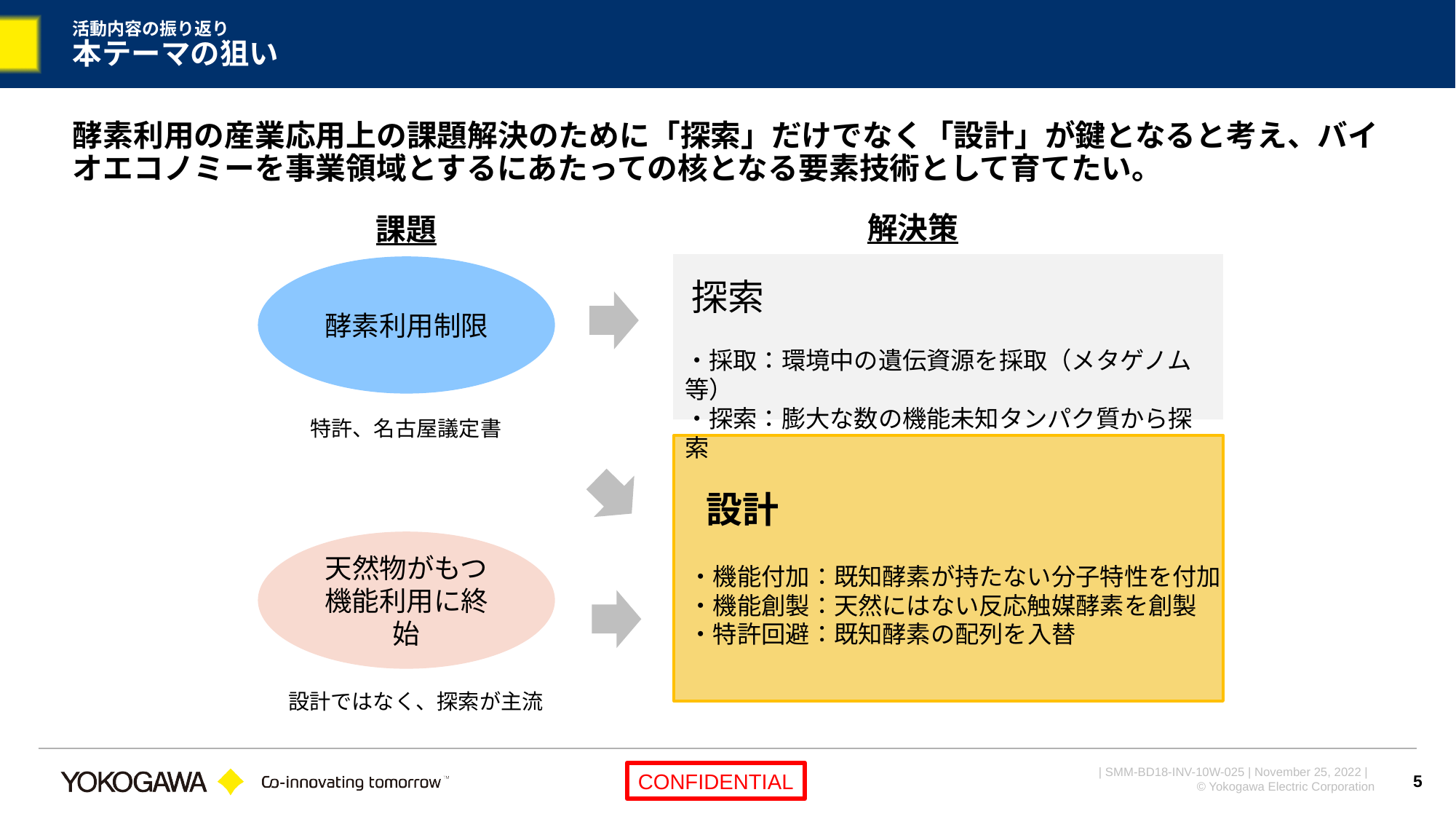

# 活動内容の振り返り 本テーマの狙い
酵素利用の産業応用上の課題解決のために「探索」だけでなく「設計」が鍵となると考え、バイオエコノミーを事業領域とするにあたっての核となる要素技術として育てたい。
解決策
課題

酵素利用制限
探索

・採取：環境中の遺伝資源を採取（メタゲノム等）
・探索：膨大な数の機能未知タンパク質から探索
特許、名古屋議定書

設計
天然物がもつ
機能利用に終始
・機能付加：既知酵素が持たない分子特性を付加
・機能創製：天然にはない反応触媒酵素を創製
・特許回避：既知酵素の配列を入替

設計ではなく、探索が主流
5